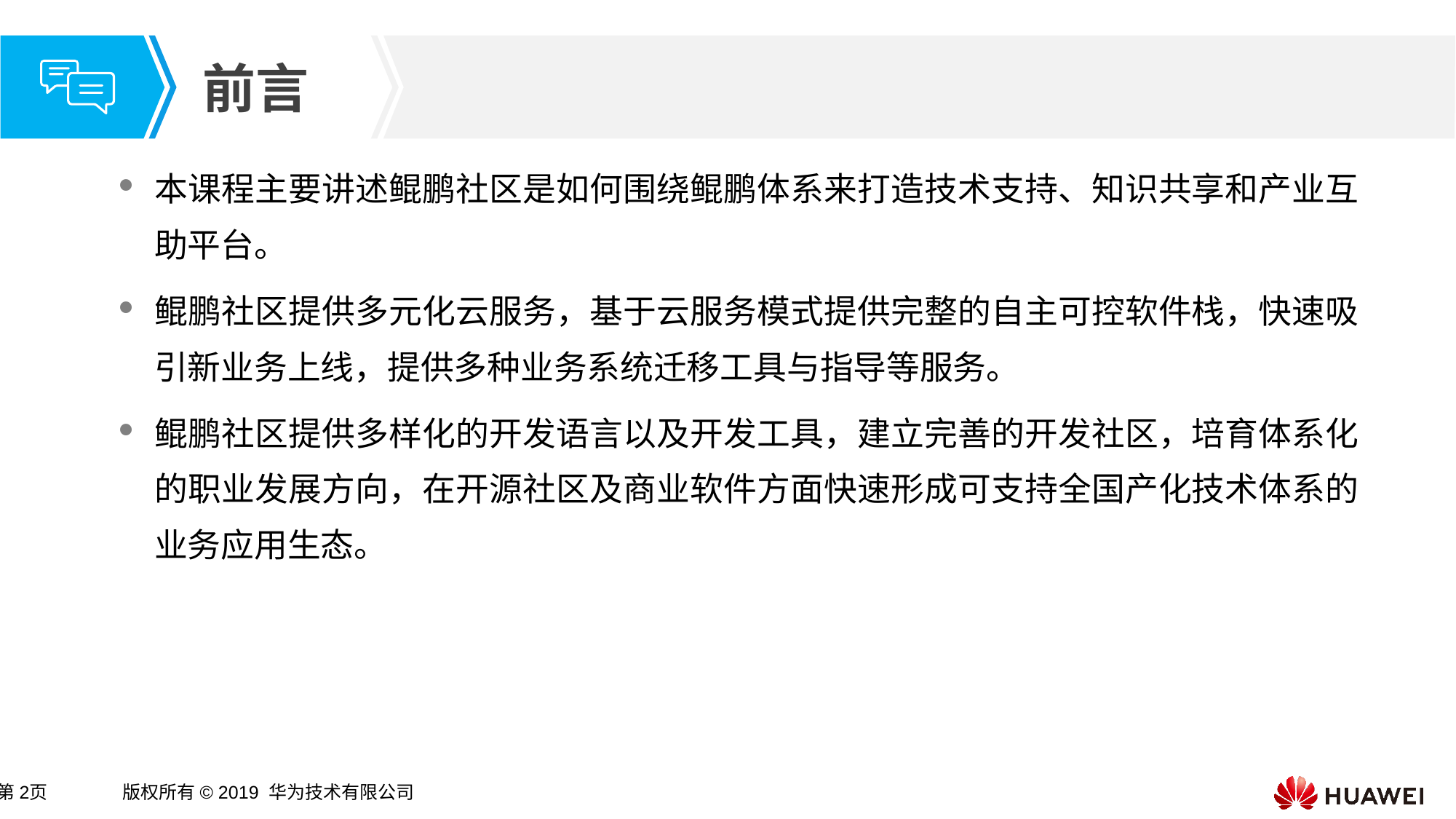

本课程主要讲述鲲鹏社区是如何围绕鲲鹏体系来打造技术支持、知识共享和产业互助平台。
鲲鹏社区提供多元化云服务，基于云服务模式提供完整的自主可控软件栈，快速吸引新业务上线，提供多种业务系统迁移工具与指导等服务。
鲲鹏社区提供多样化的开发语言以及开发工具，建立完善的开发社区，培育体系化的职业发展方向，在开源社区及商业软件方面快速形成可支持全国产化技术体系的业务应用生态。